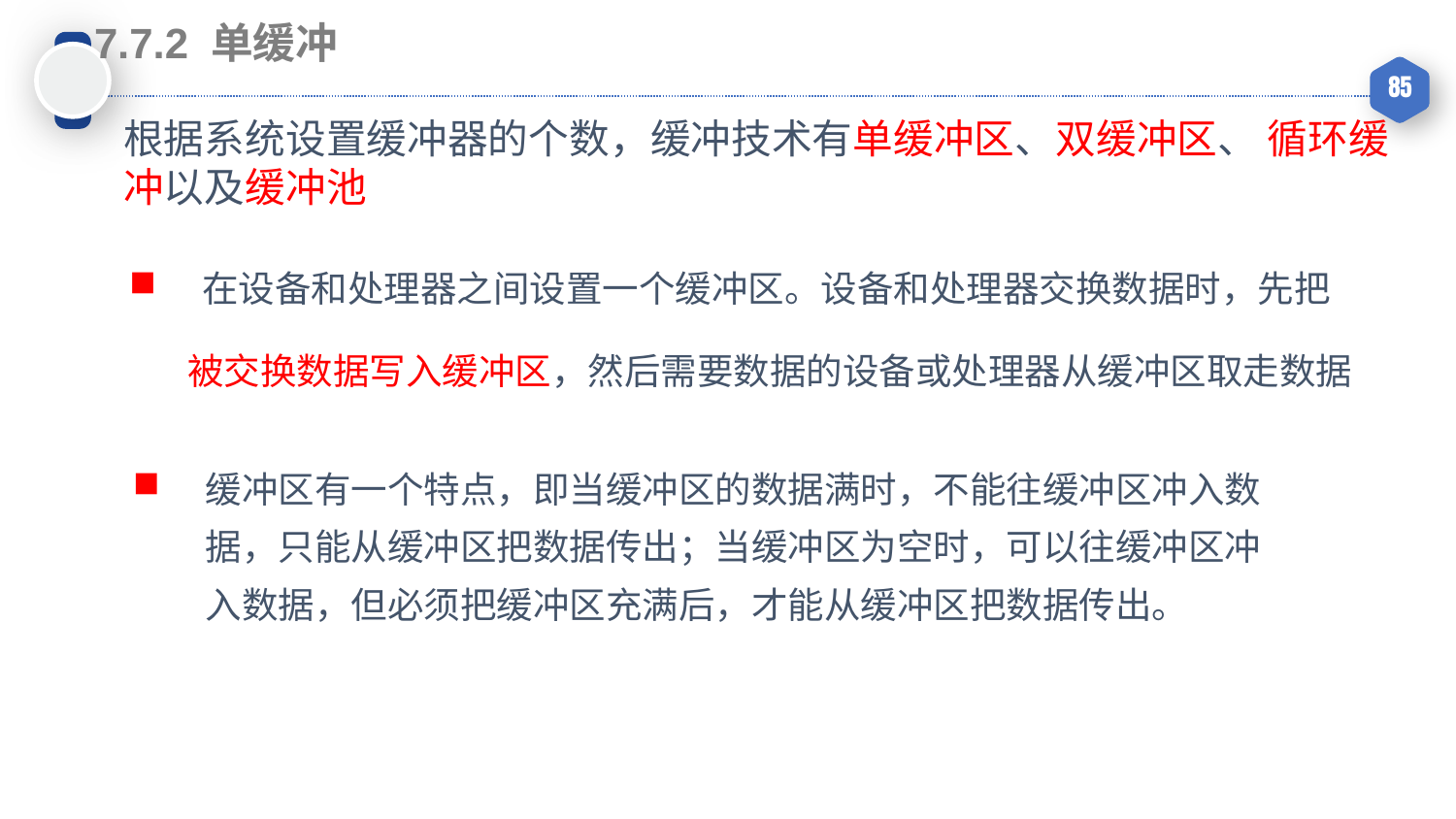

7.7.2 单缓冲
根据系统设置缓冲器的个数，缓冲技术有单缓冲区、双缓冲区、 循环缓冲以及缓冲池
在设备和处理器之间设置一个缓冲区。设备和处理器交换数据时，先把
      被交换数据写入缓冲区，然后需要数据的设备或处理器从缓冲区取走数据
缓冲区有一个特点，即当缓冲区的数据满时，不能往缓冲区冲入数据，只能从缓冲区把数据传出；当缓冲区为空时，可以往缓冲区冲入数据，但必须把缓冲区充满后，才能从缓冲区把数据传出。